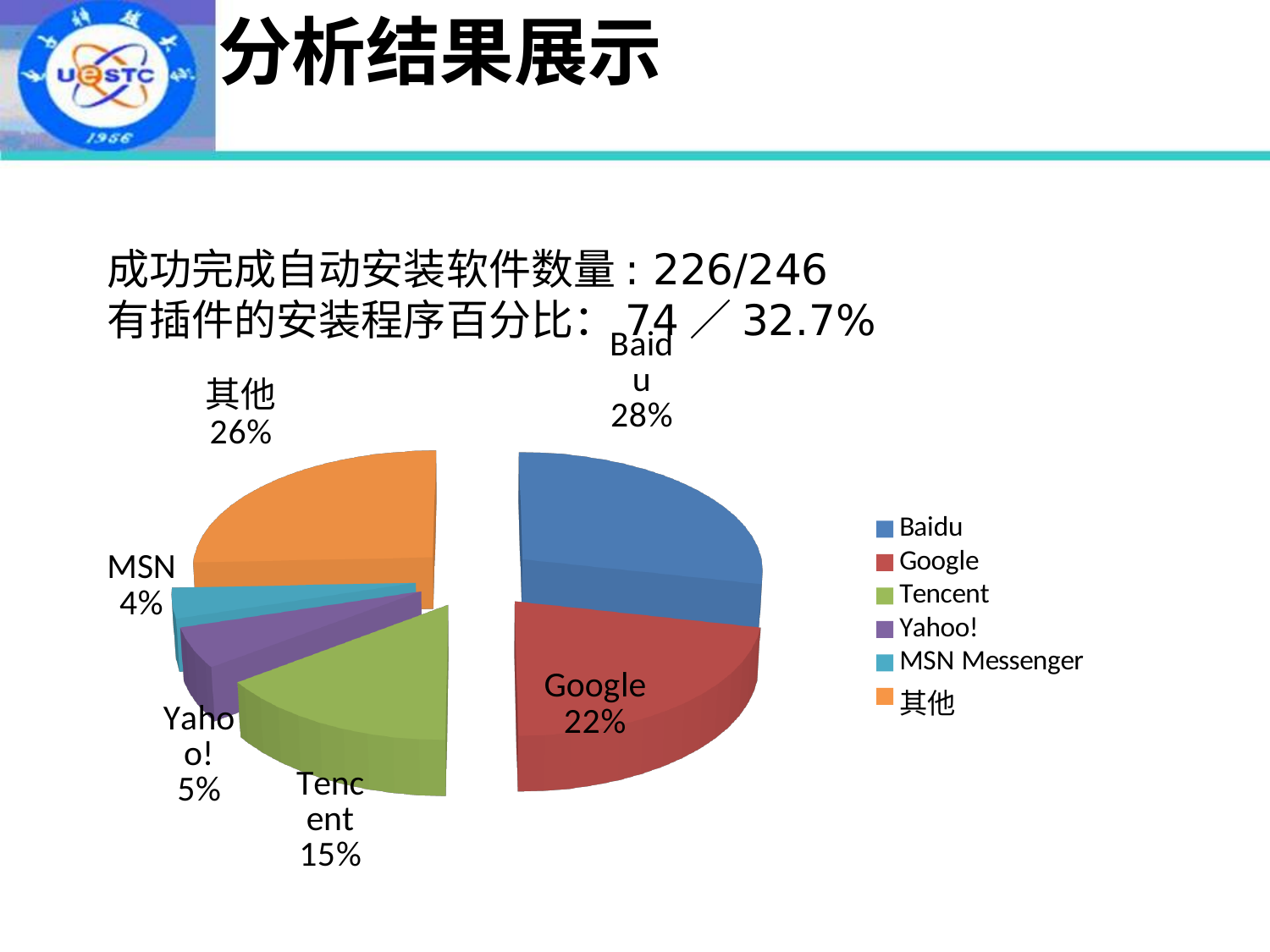

# 分析结果展示
成功完成自动安装软件数量: 226/246
有插件的安装程序百分比：74／32.7%

[unsupported chart]